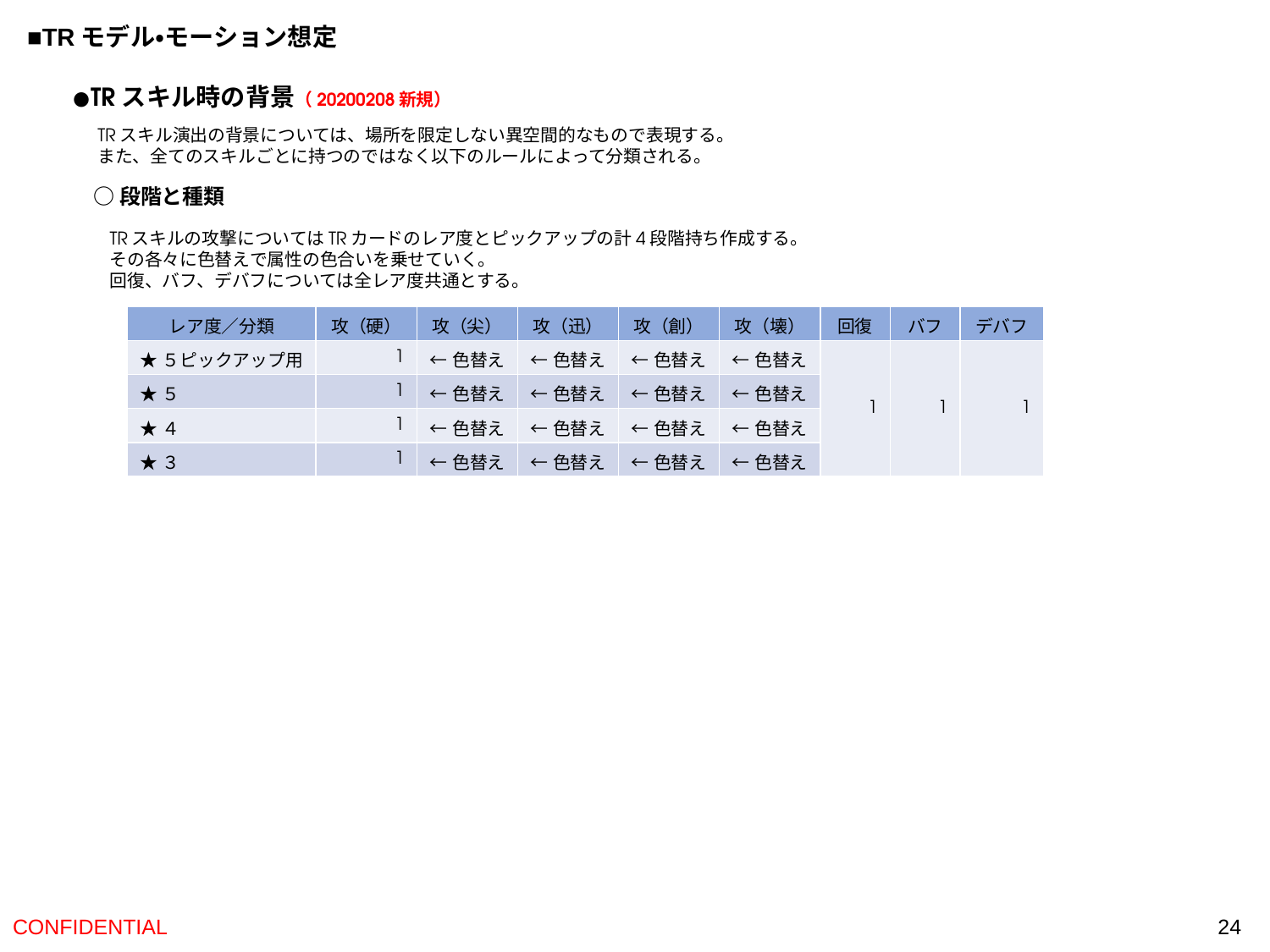

■TRモデル・モーション想定
●TRスキル時の背景（20200208新規）
TRスキル演出の背景については、場所を限定しない異空間的なもので表現する。
また、全てのスキルごとに持つのではなく以下のルールによって分類される。
○段階と種類
TRスキルの攻撃についてはTRカードのレア度とピックアップの計4段階持ち作成する。
その各々に色替えで属性の色合いを乗せていく。
回復、バフ、デバフについては全レア度共通とする。
| レア度／分類 | 攻（硬） | 攻（尖） | 攻（迅） | 攻（創） | 攻（壊） | 回復 | バフ | デバフ |
| --- | --- | --- | --- | --- | --- | --- | --- | --- |
| ★５ピックアップ用 | 1 | ←色替え | ←色替え | ←色替え | ←色替え | 1 | 1 | 1 |
| ★５ | 1 | ←色替え | ←色替え | ←色替え | ←色替え |  |  |  |
| ★４ | 1 | ←色替え | ←色替え | ←色替え | ←色替え |  |  |  |
| ★３ | 1 | ←色替え | ←色替え | ←色替え | ←色替え |  |  |  |
24
CONFIDENTIAL